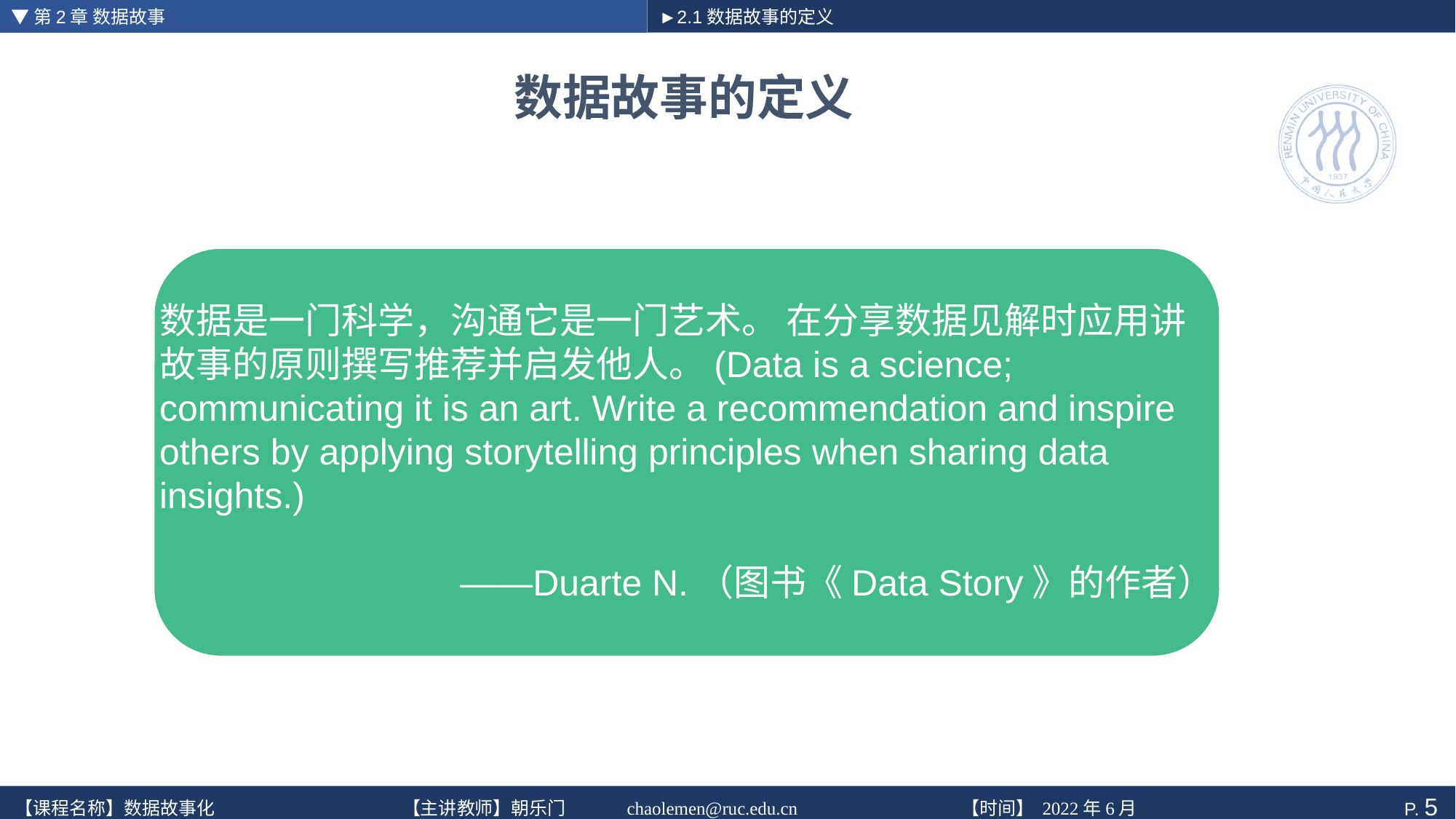

▼第2章 数据故事
►2.1数据故事的定义
# 数据故事的定义

数据是一门科学，沟通它是一门艺术。 在分享数据见解时应用讲故事的原则撰写推荐并启发他人。(Data is a science; communicating it is an art. Write a recommendation and inspire others by applying storytelling principles when sharing data insights.)

——Duarte N.（图书《Data Story》的作者）